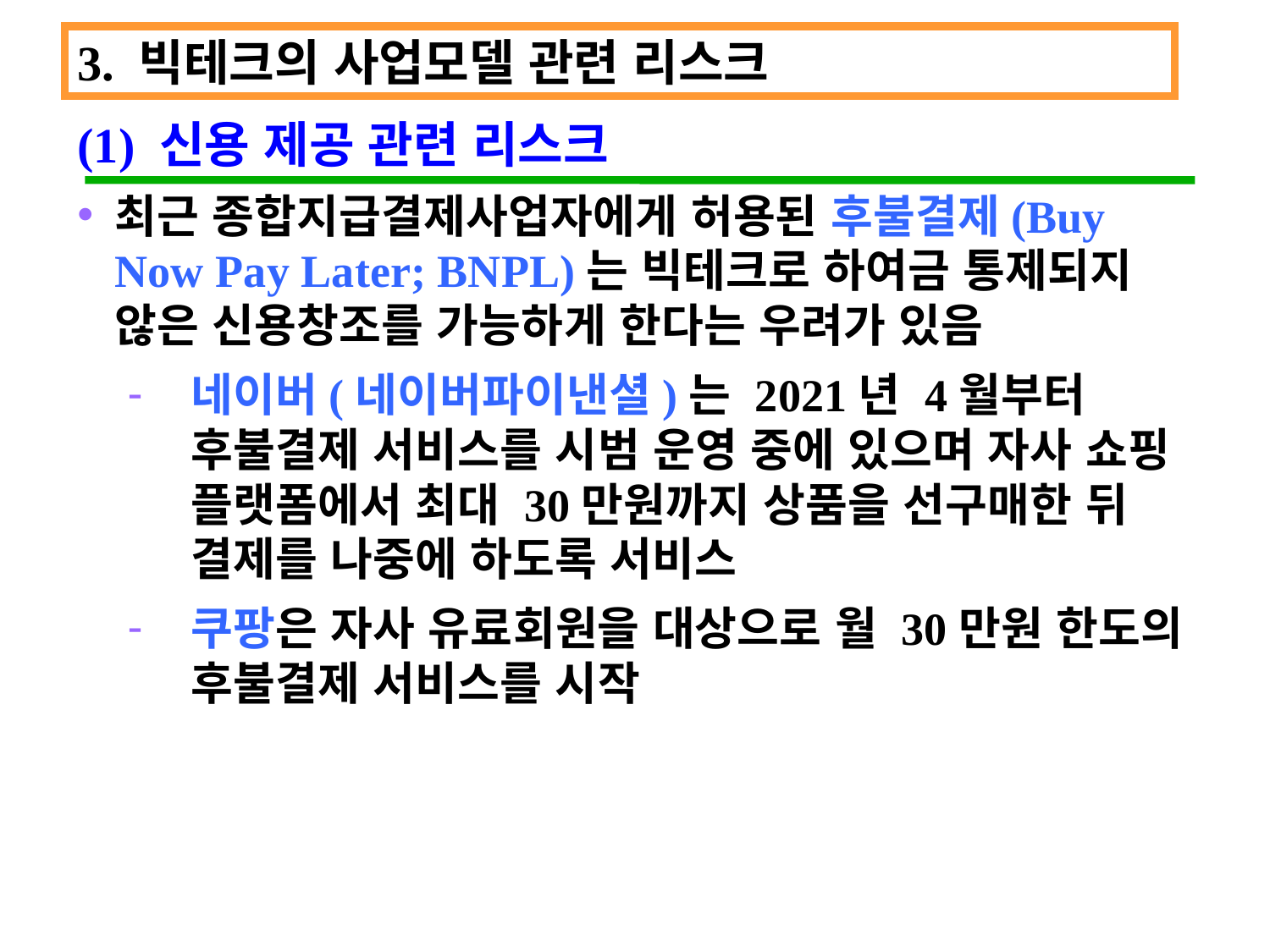

3. 빅테크의 사업모델 관련 리스크
(1) 신용 제공 관련 리스크
최근 종합지급결제사업자에게 허용된 후불결제(Buy Now Pay Later; BNPL)는 빅테크로 하여금 통제되지 않은 신용창조를 가능하게 한다는 우려가 있음
네이버(네이버파이낸셜)는 2021년 4월부터 후불결제 서비스를 시범 운영 중에 있으며 자사 쇼핑 플랫폼에서 최대 30만원까지 상품을 선구매한 뒤 결제를 나중에 하도록 서비스
쿠팡은 자사 유료회원을 대상으로 월 30만원 한도의 후불결제 서비스를 시작